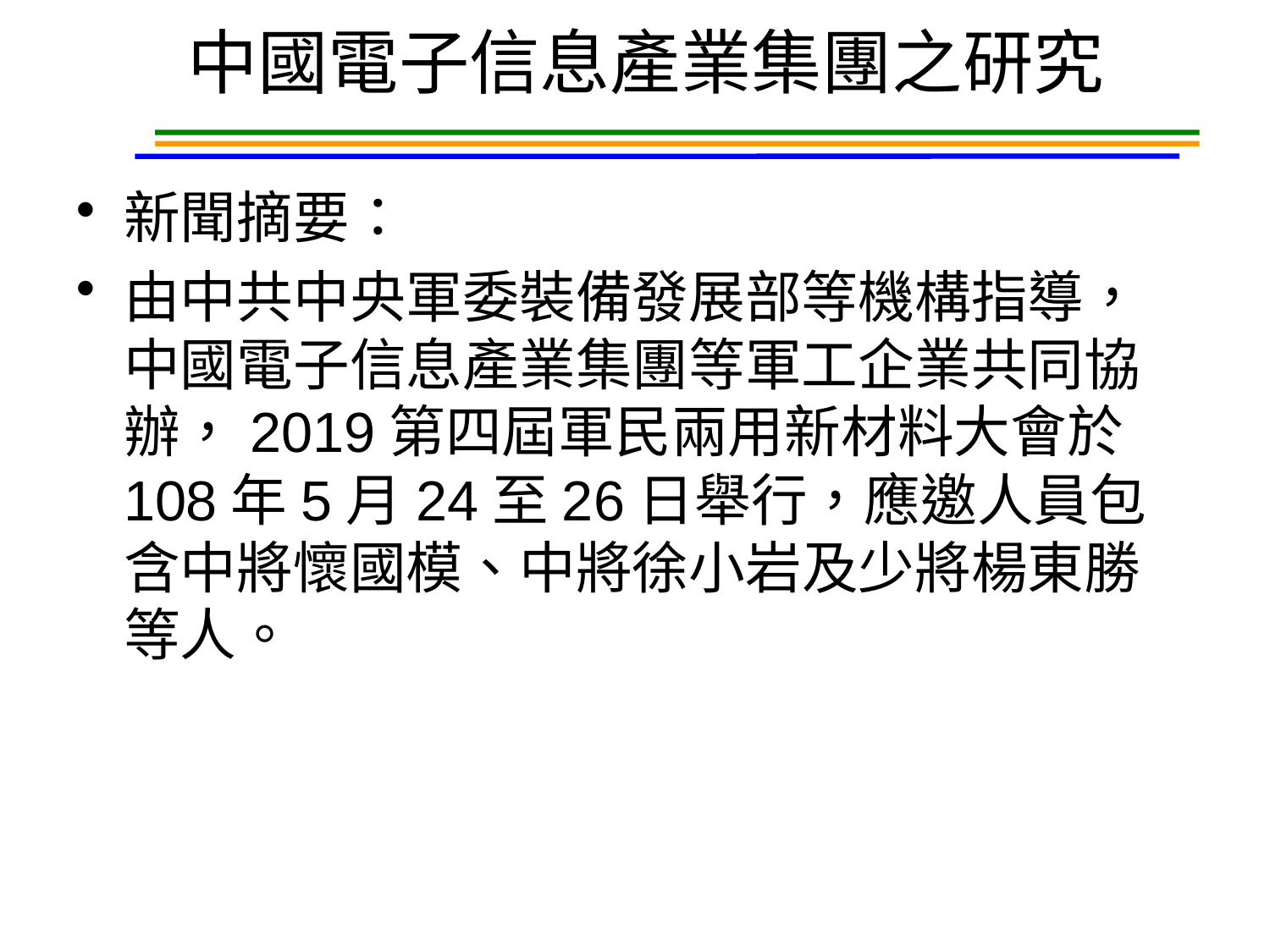

中國電子信息產業集團之研究
新聞摘要：
由中共中央軍委裝備發展部等機構指導，中國電子信息產業集團等軍工企業共同協辦，2019第四屆軍民兩用新材料大會於108年5月24至26日舉行，應邀人員包含中將懷國模、中將徐小岩及少將楊東勝等人。